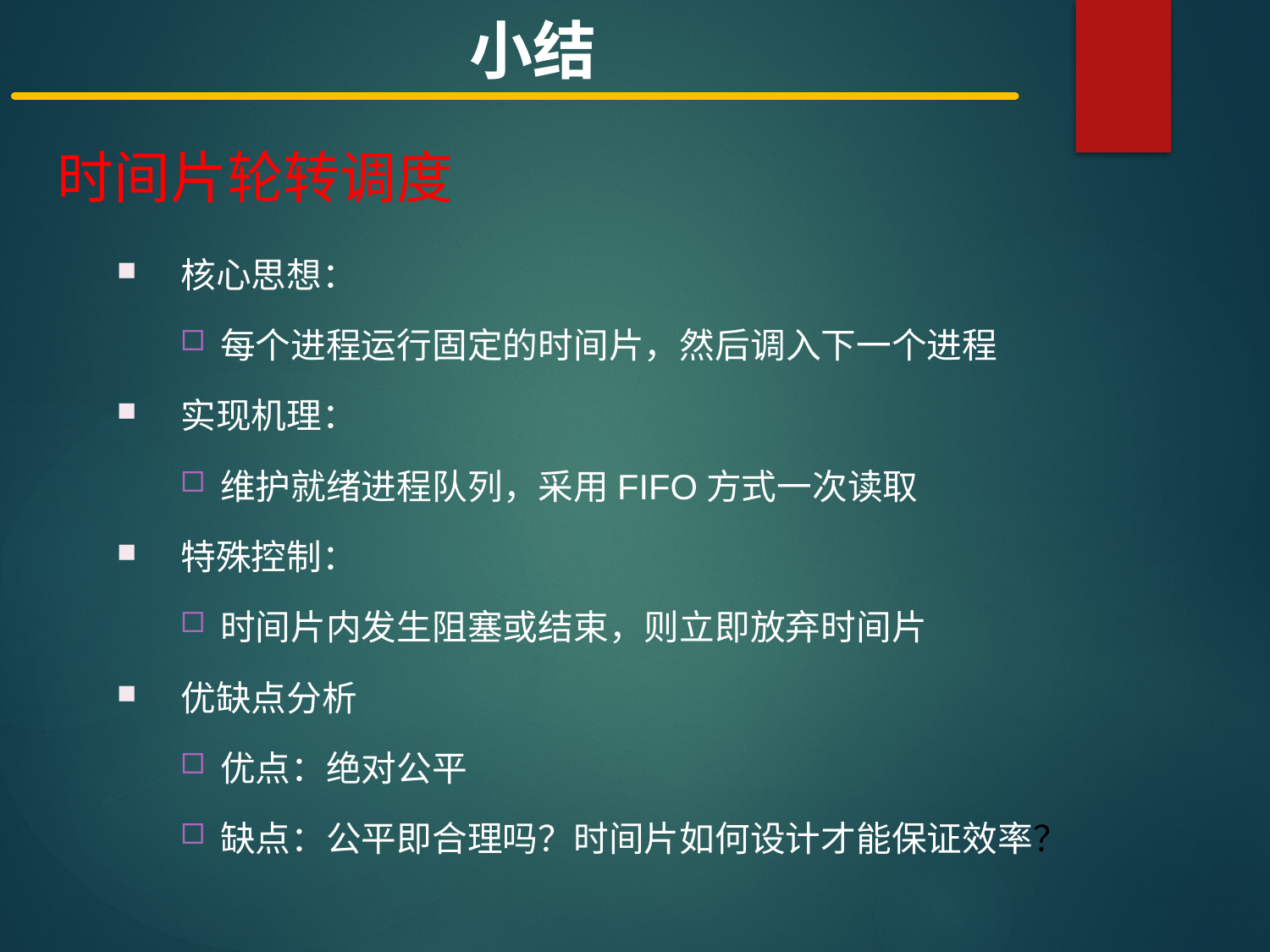

小结
时间片轮转调度
 核心思想：
每个进程运行固定的时间片，然后调入下一个进程
 实现机理：
维护就绪进程队列，采用FIFO方式一次读取
 特殊控制：
时间片内发生阻塞或结束，则立即放弃时间片
 优缺点分析
优点：绝对公平
缺点：公平即合理吗？时间片如何设计才能保证效率？